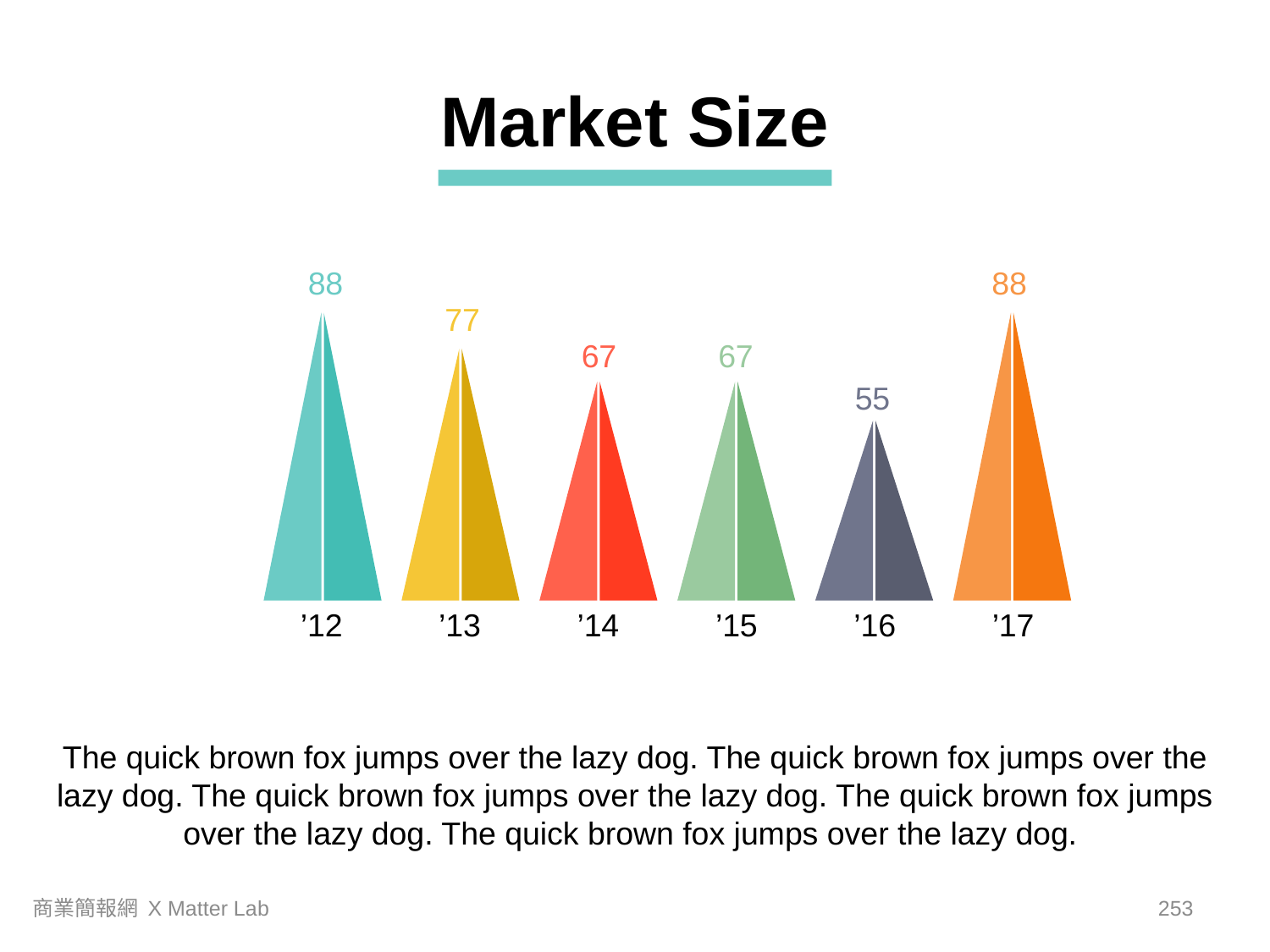

Market Size

88
88
77

67
67

55

’12
’13
’14
’15
’16
’17
The quick brown fox jumps over the lazy dog. The quick brown fox jumps over the lazy dog. The quick brown fox jumps over the lazy dog. The quick brown fox jumps over the lazy dog. The quick brown fox jumps over the lazy dog.
商業簡報網 X Matter Lab
253